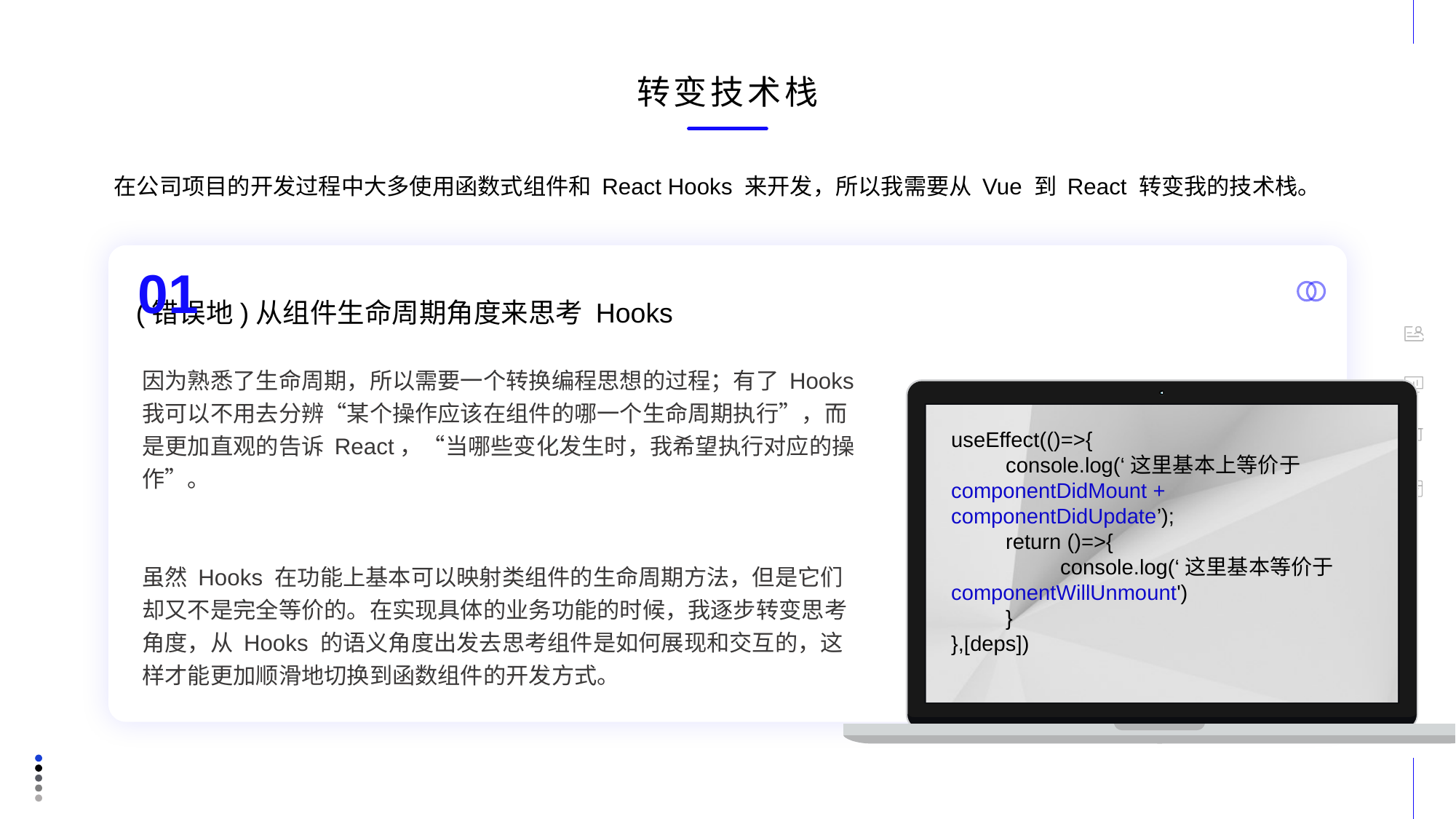

转变技术栈
在公司项目的开发过程中大多使用函数式组件和 React Hooks 来开发，所以我需要从 Vue 到 React 转变我的技术栈。

01

(错误地)从组件生命周期角度来思考 Hooks
因为熟悉了生命周期，所以需要一个转换编程思想的过程；有了 Hooks 我可以不用去分辨“某个操作应该在组件的哪一个生命周期执行”，而是更加直观的告诉 React，“当哪些变化发生时，我希望执行对应的操作”。

虽然 Hooks 在功能上基本可以映射类组件的生命周期方法，但是它们却又不是完全等价的。在实现具体的业务功能的时候，我逐步转变思考角度，从 Hooks 的语义角度出发去思考组件是如何展现和交互的，这样才能更加顺滑地切换到函数组件的开发方式。

useEffect(()=>{
console.log(‘这里基本上等价于componentDidMount +  componentDidUpdate’);
return ()=>{
console.log(‘这里基本等价于componentWillUnmount')
}
},[deps])